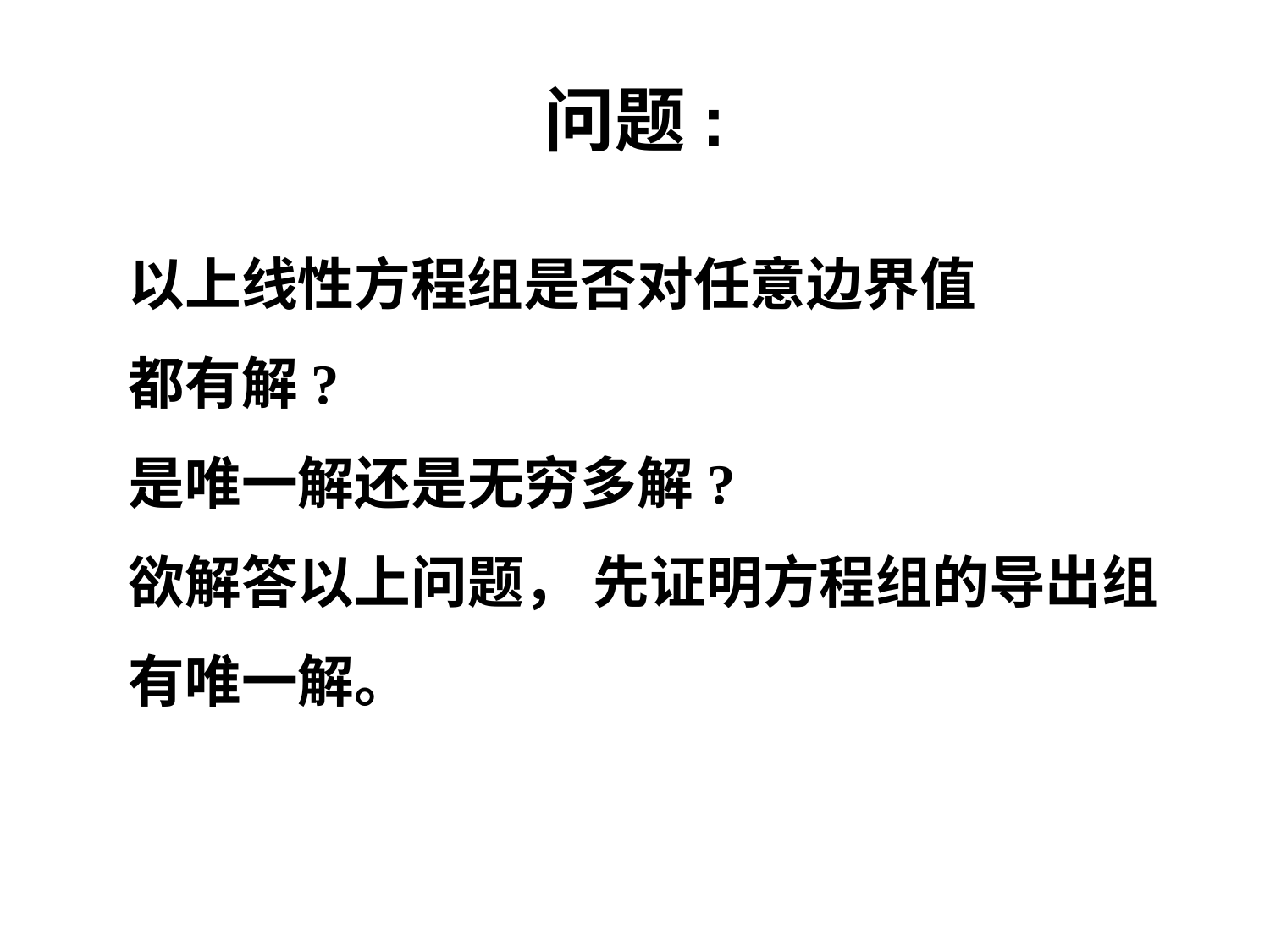

# 问题:
   以上线性方程组是否对任意边界值
   都有解?
   是唯一解还是无穷多解?
   欲解答以上问题， 先证明方程组的导出组
   有唯一解。